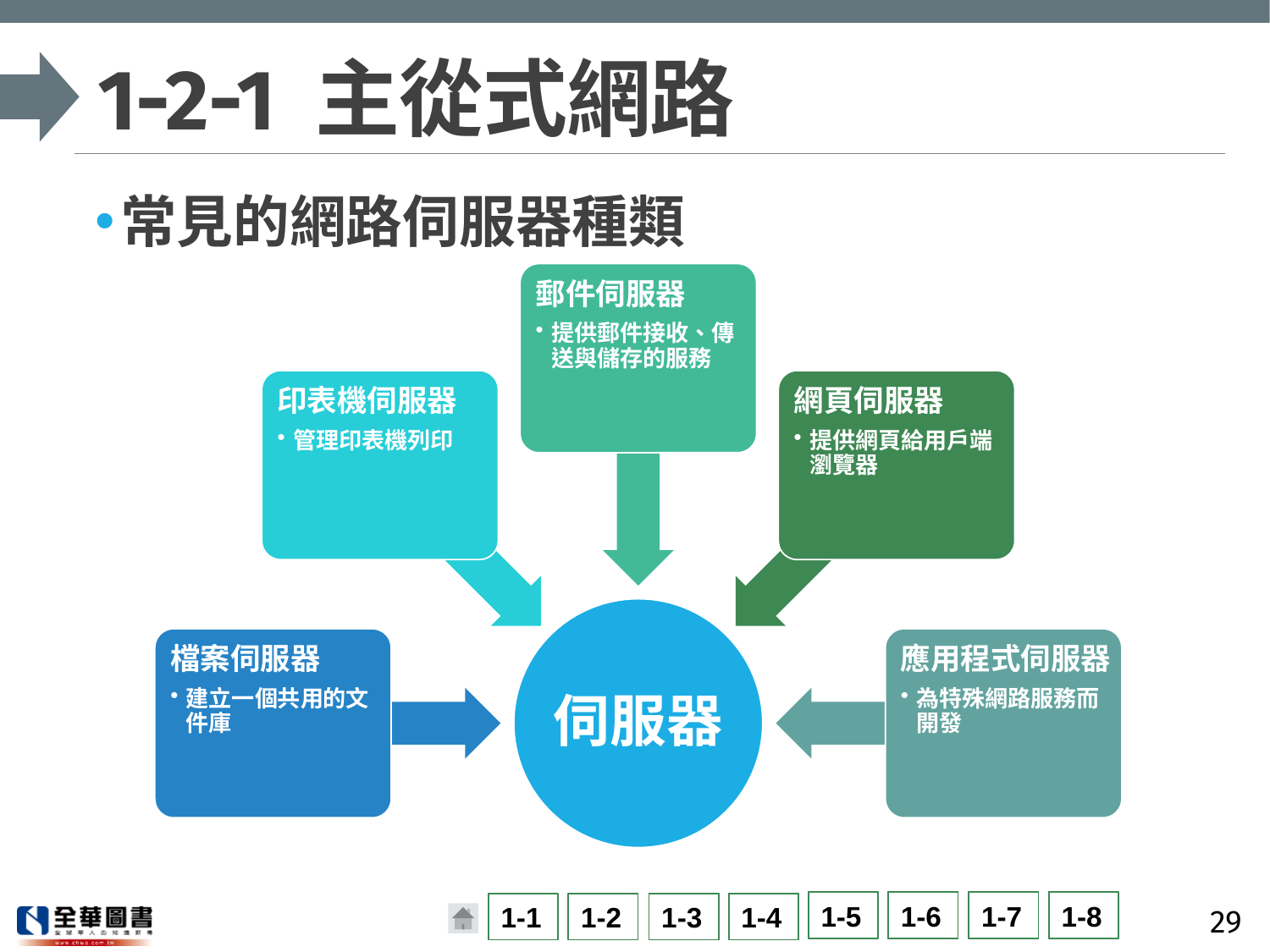

# 1-2-1 主從式網路
常見的網路伺服器種類

伺服器
檔案伺服器
建立一個共用的文件庫
印表機伺服器
管理印表機列印
郵件伺服器
提供郵件接收、傳送與儲存的服務
網頁伺服器
提供網頁給用戶端瀏覽器
應用程式伺服器
為特殊網路服務而開發
29